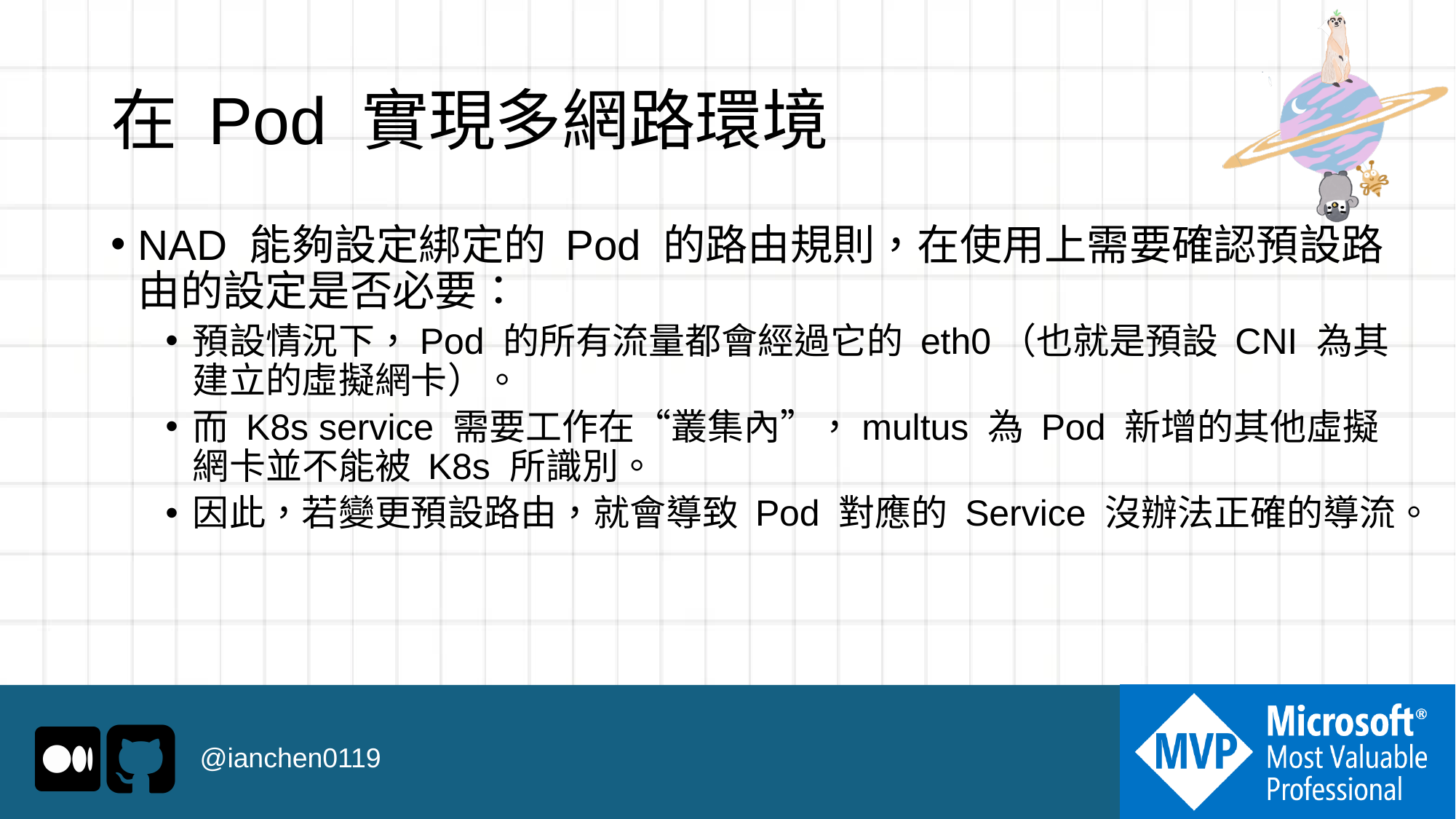

# 在 Pod 實現多網路環境
NAD 能夠設定綁定的 Pod 的路由規則，在使用上需要確認預設路由的設定是否必要：
預設情況下，Pod 的所有流量都會經過它的 eth0（也就是預設 CNI 為其建立的虛擬網卡）。
而 K8s service 需要工作在“叢集內”，multus 為 Pod 新增的其他虛擬網卡並不能被 K8s 所識別。
因此，若變更預設路由，就會導致 Pod 對應的 Service 沒辦法正確的導流。